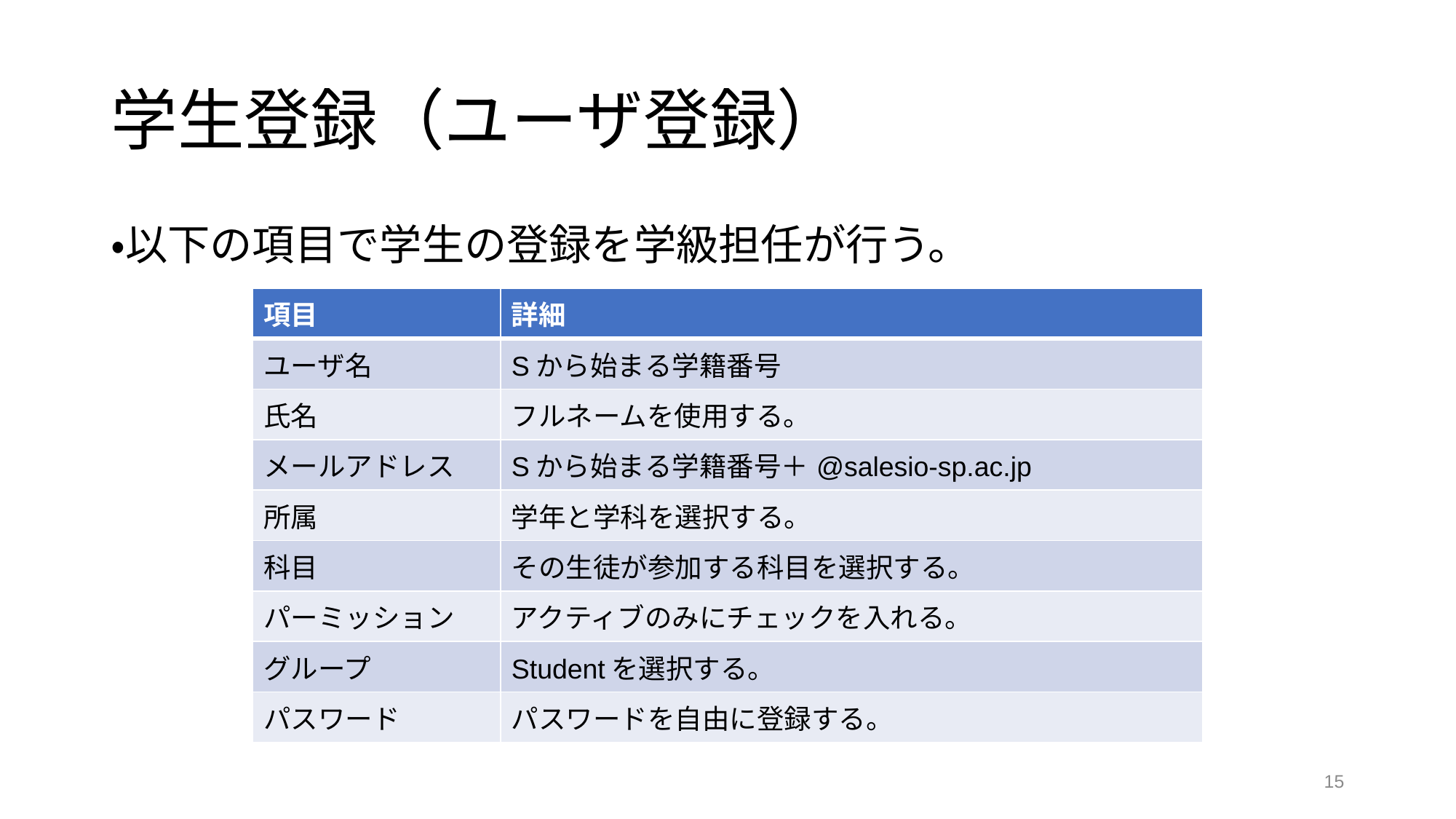

# 学生登録（ユーザ登録）
・以下の項目で学生の登録を学級担任が行う。

| 項目 | 詳細 |
| --- | --- |
| ユーザ名 | Sから始まる学籍番号 |
| 氏名 | フルネームを使用する。 |
| メールアドレス | Sから始まる学籍番号＋@salesio-sp.ac.jp |
| 所属 | 学年と学科を選択する。 |
| 科目 | その生徒が参加する科目を選択する。 |
| パーミッション | アクティブのみにチェックを入れる。 |
| グループ | Studentを選択する。 |
| パスワード | パスワードを自由に登録する。 |

15